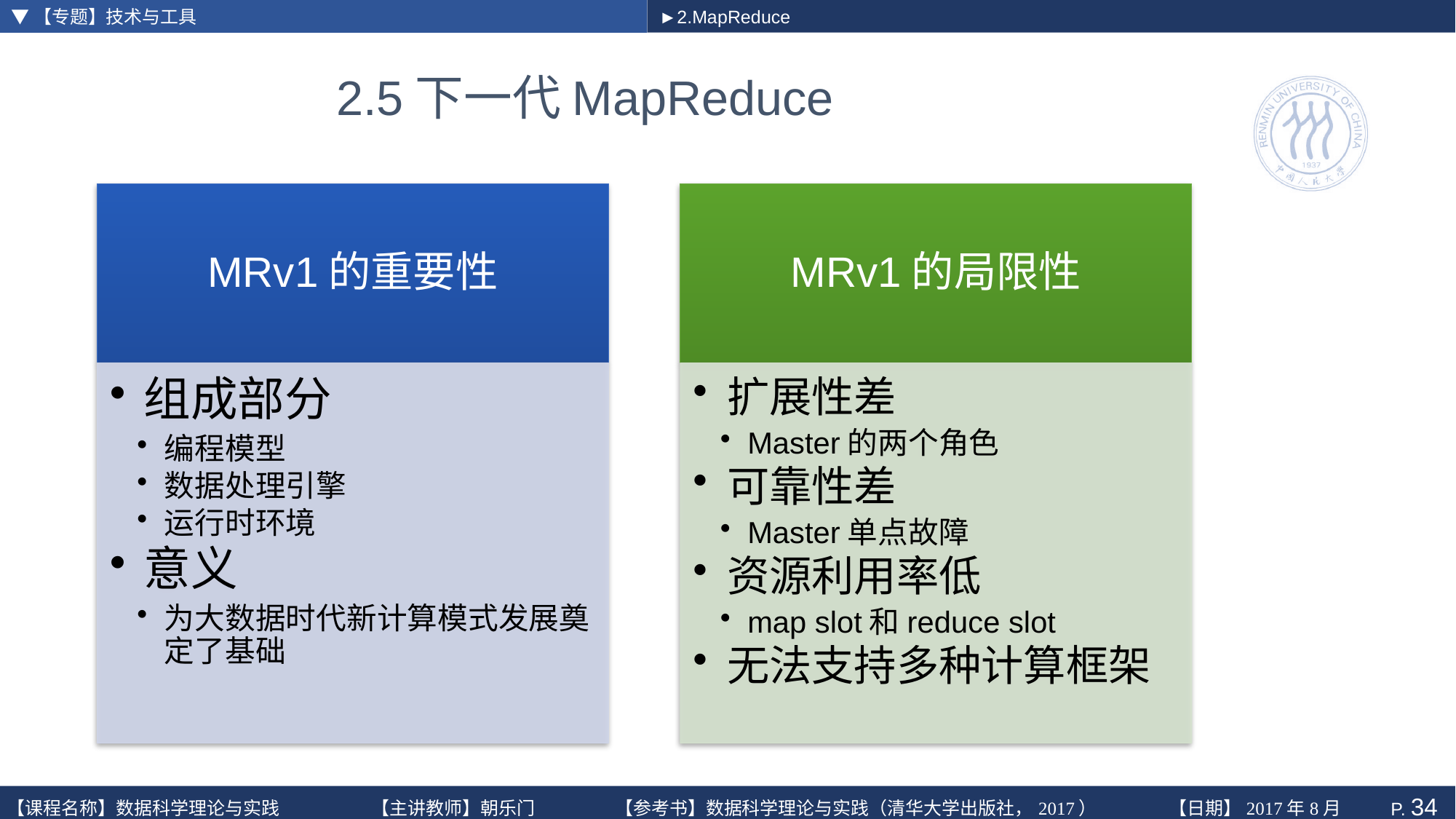

▼【专题】技术与工具
►2.MapReduce
# 2.5下一代MapReduce
MRv1的重要性
组成部分
编程模型
数据处理引擎
运行时环境
意义
为大数据时代新计算模式发展奠定了基础
MRv1的局限性
扩展性差
Master的两个角色
可靠性差
Master单点故障
资源利用率低
map slot和reduce slot
无法支持多种计算框架